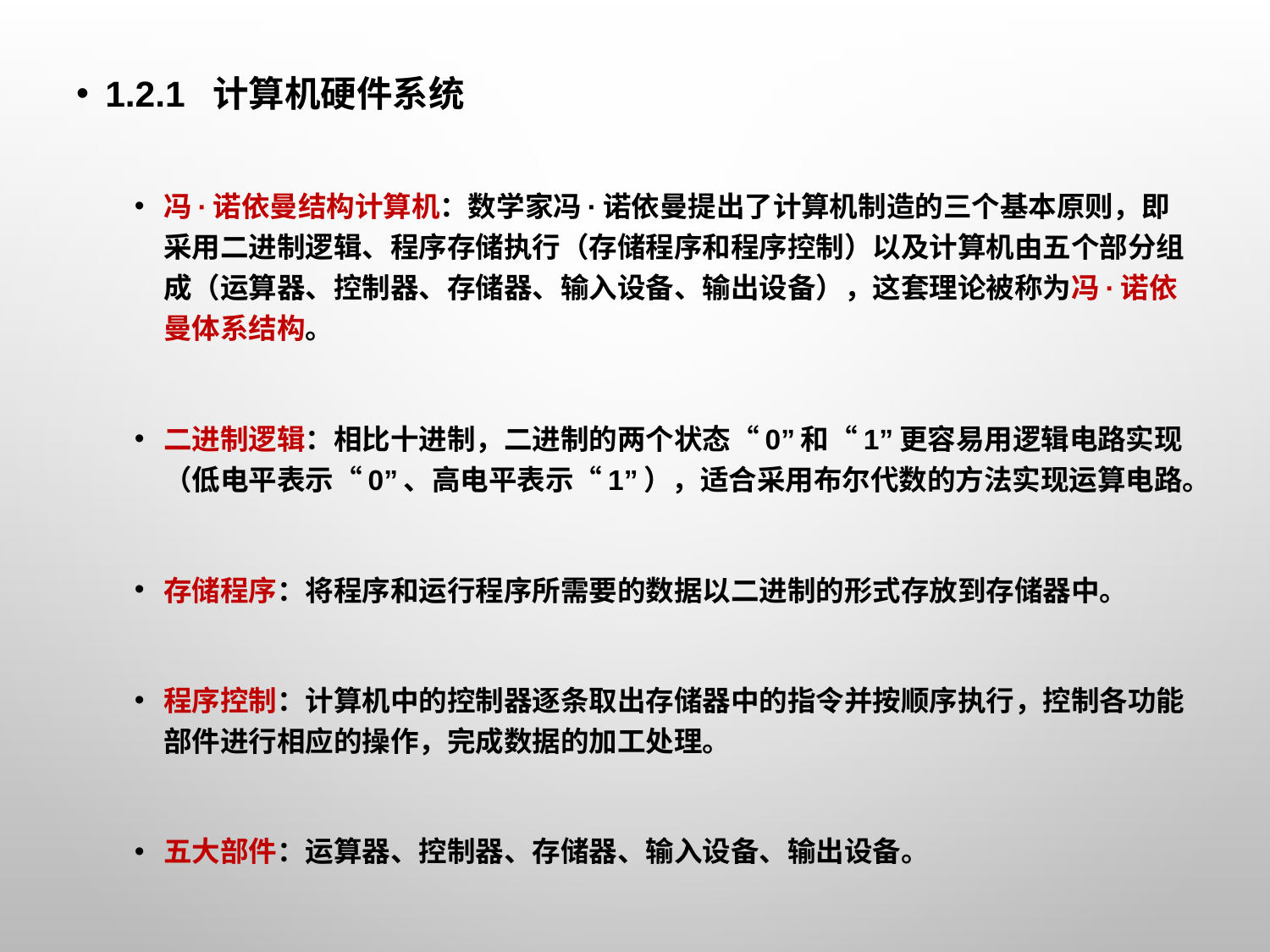

1.2.1  计算机硬件系统

冯·诺依曼结构计算机：数学家冯·诺依曼提出了计算机制造的三个基本原则，即采用二进制逻辑、程序存储执行（存储程序和程序控制）以及计算机由五个部分组成（运算器、控制器、存储器、输入设备、输出设备），这套理论被称为冯·诺依曼体系结构。

二进制逻辑：相比十进制，二进制的两个状态“0”和“1”更容易用逻辑电路实现（低电平表示“0”、高电平表示“1”），适合采用布尔代数的方法实现运算电路。

存储程序：将程序和运行程序所需要的数据以二进制的形式存放到存储器中。

程序控制：计算机中的控制器逐条取出存储器中的指令并按顺序执行，控制各功能部件进行相应的操作，完成数据的加工处理。

五大部件：运算器、控制器、存储器、输入设备、输出设备。